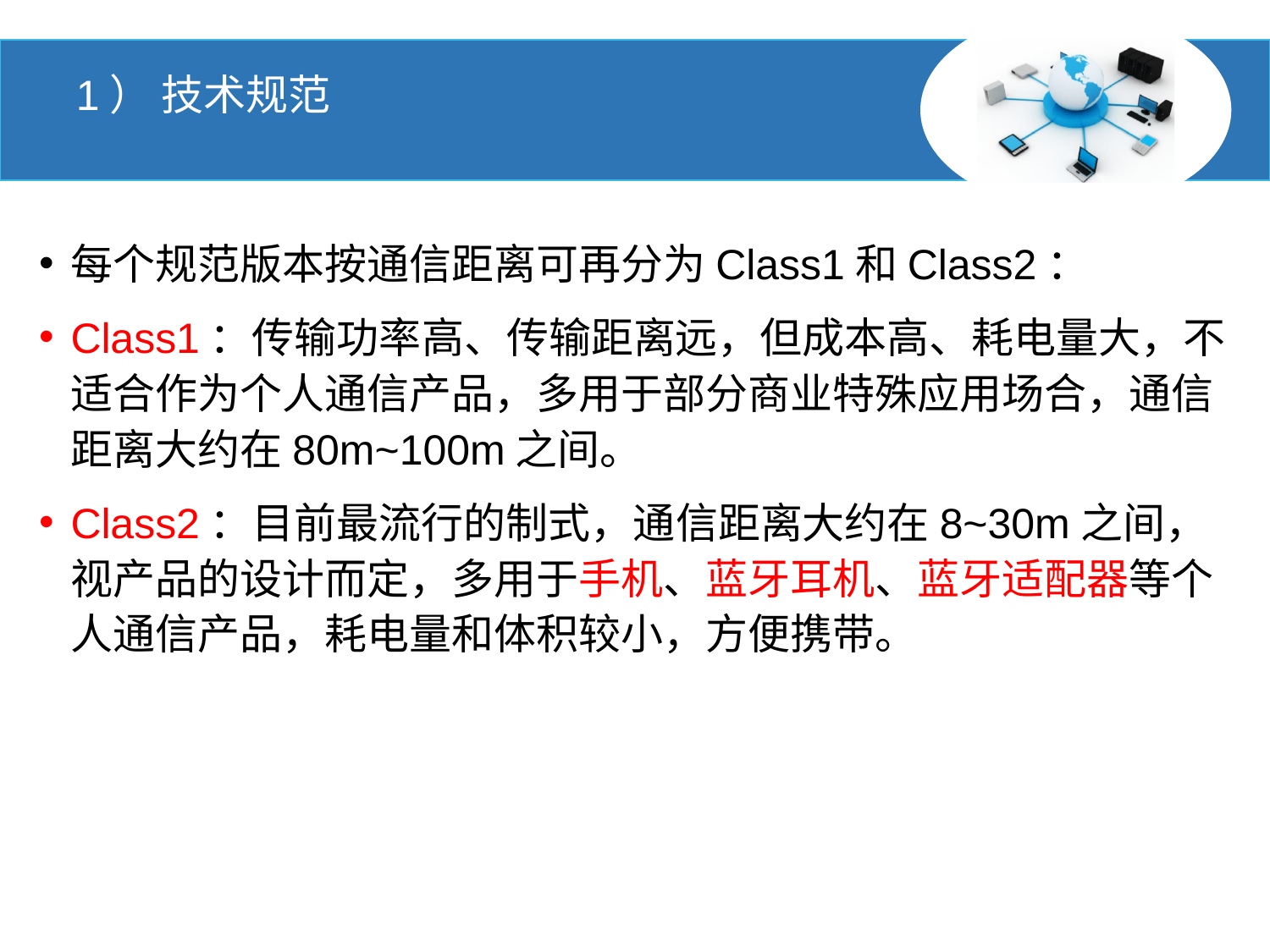

1） 技术规范
每个规范版本按通信距离可再分为Class1和Class2：
Class1：传输功率高、传输距离远，但成本高、耗电量大，不适合作为个人通信产品，多用于部分商业特殊应用场合，通信距离大约在80m~100m之间。
Class2：目前最流行的制式，通信距离大约在8~30m之间，视产品的设计而定，多用于手机、蓝牙耳机、蓝牙适配器等个人通信产品，耗电量和体积较小，方便携带。

- 49 -